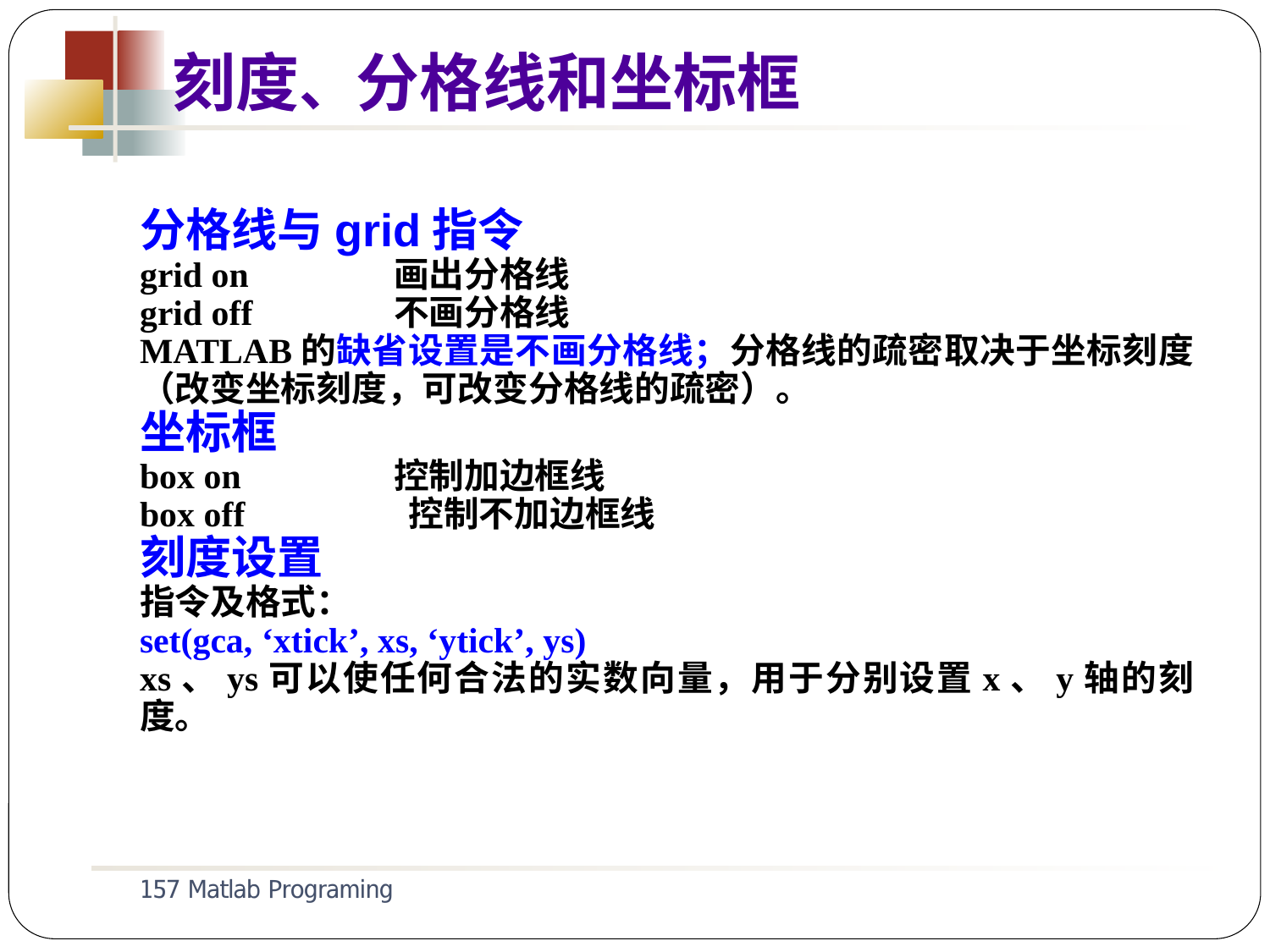

分格线与grid指令
grid on		画出分格线
grid off		不画分格线
MATLAB的缺省设置是不画分格线；分格线的疏密取决于坐标刻度（改变坐标刻度，可改变分格线的疏密）。
坐标框
box on		控制加边框线
box off	               控制不加边框线
刻度设置
指令及格式：
set(gca, ‘xtick’, xs, ‘ytick’, ys)
xs、ys可以使任何合法的实数向量，用于分别设置x、y轴的刻度。
刻度、分格线和坐标框
157 Matlab Programing